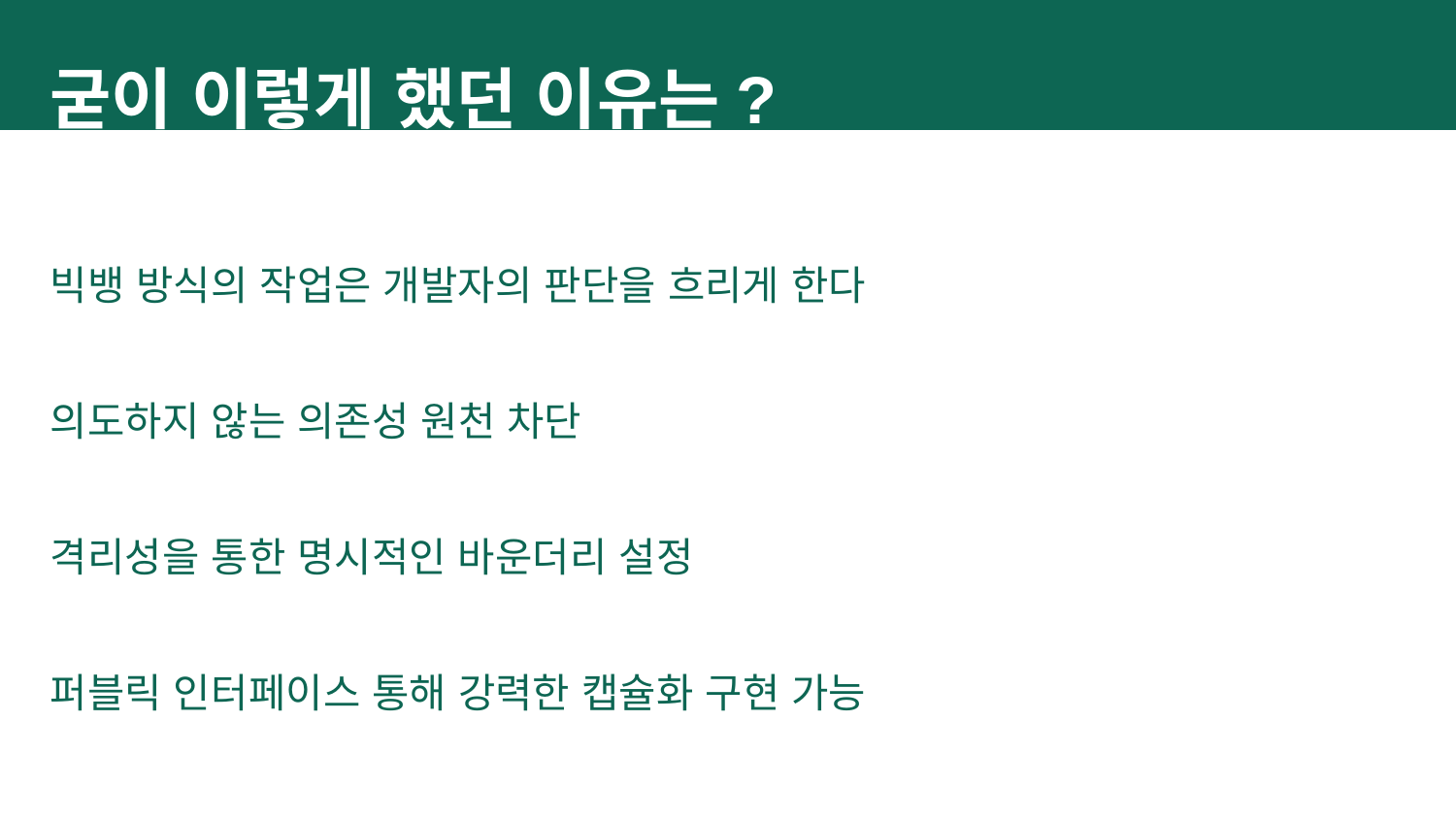

굳이 이렇게 했던 이유는?
빅뱅 방식의 작업은 개발자의 판단을 흐리게 한다

의도하지 않는 의존성 원천 차단

격리성을 통한 명시적인 바운더리 설정

퍼블릭 인터페이스 통해 강력한 캡슐화 구현 가능